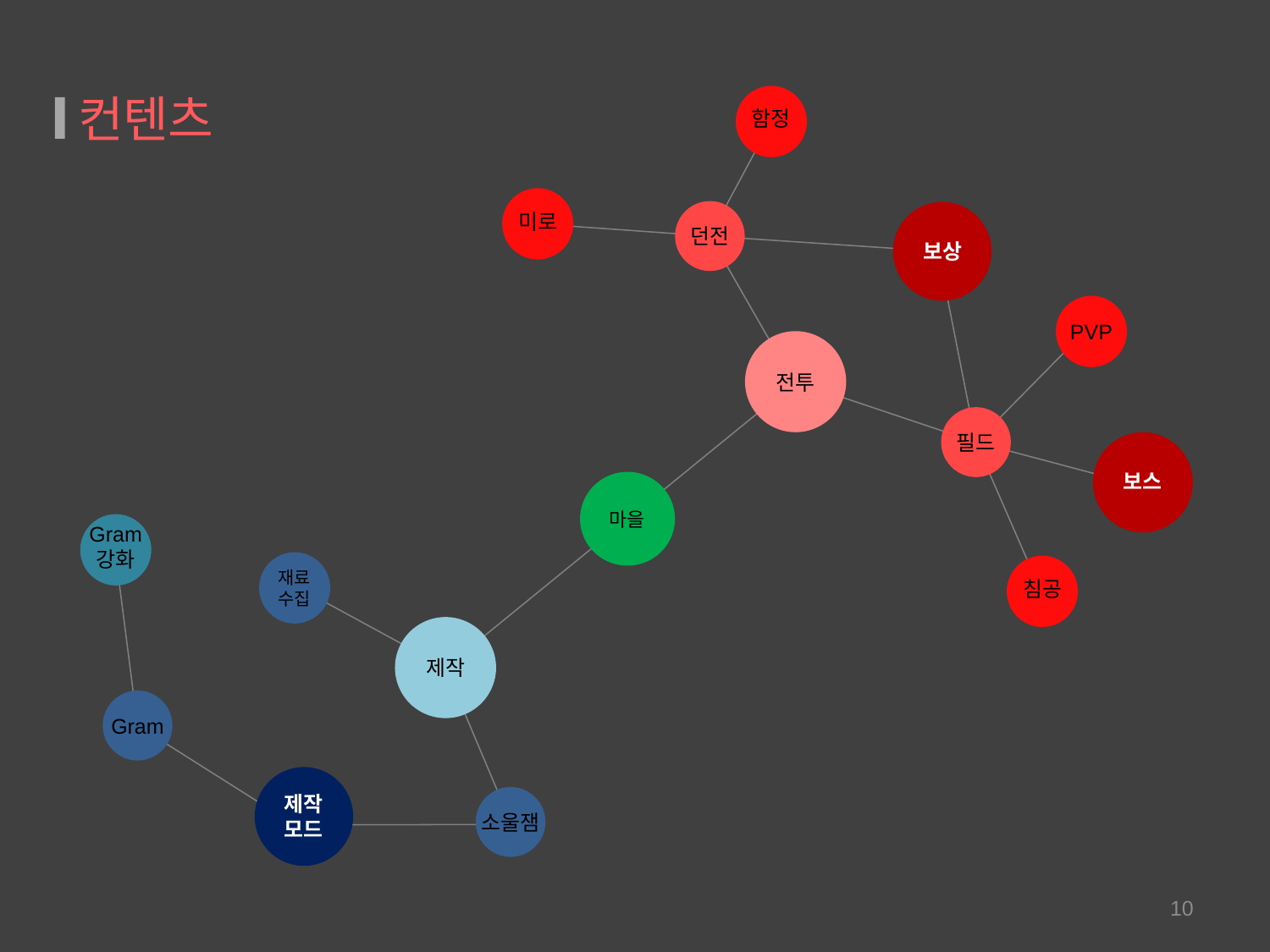

# 컨텐츠

함정

미로

보상
던전

PVP
전투

필드

보스
마을

Gram
강화
재료
수집

침공
제작

Gram

제작
모드

소울잼
10